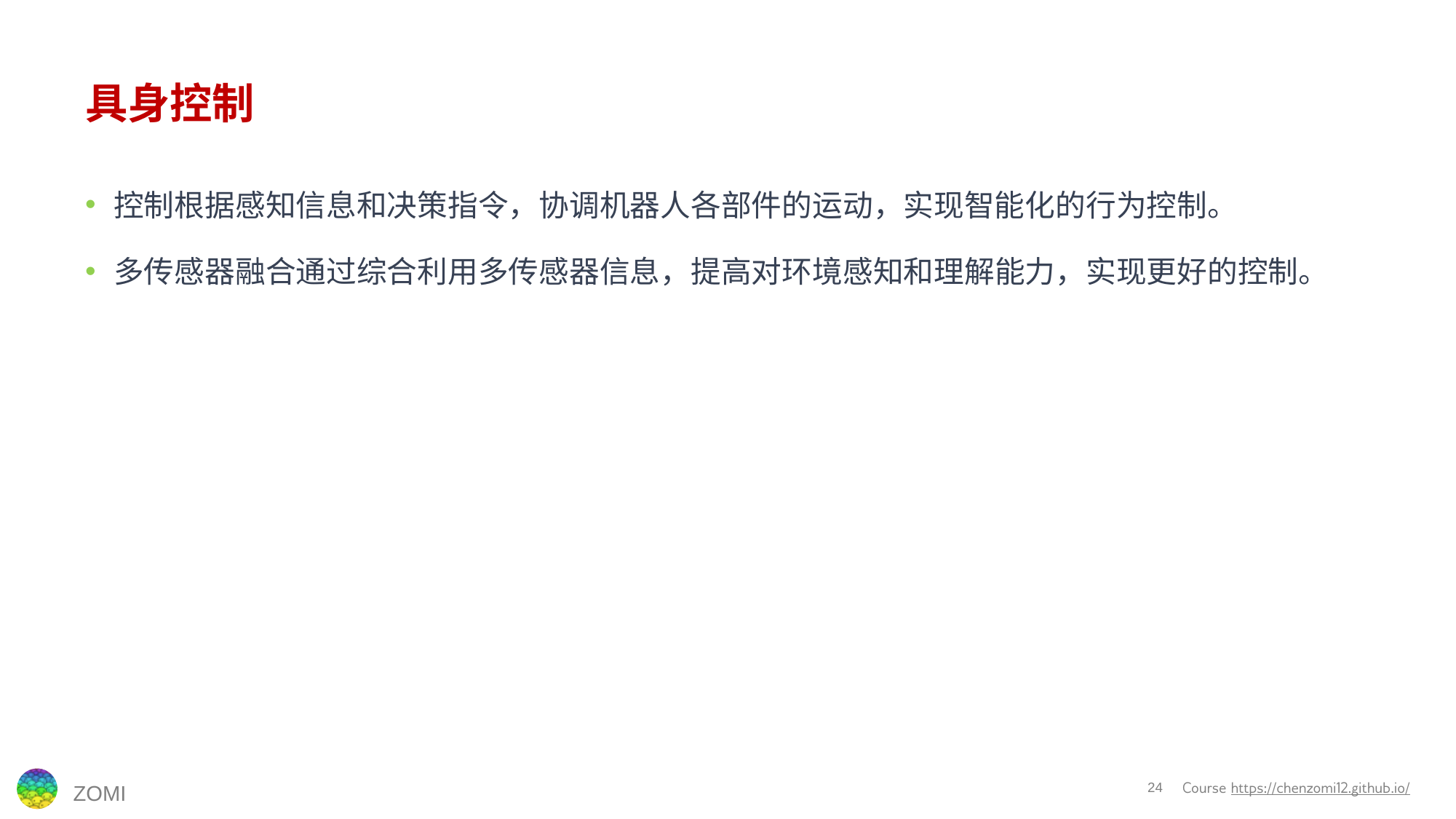

# 具身控制
控制根据感知信息和决策指令，协调机器人各部件的运动，实现智能化的行为控制。
多传感器融合通过综合利用多传感器信息，提高对环境感知和理解能力，实现更好的控制。